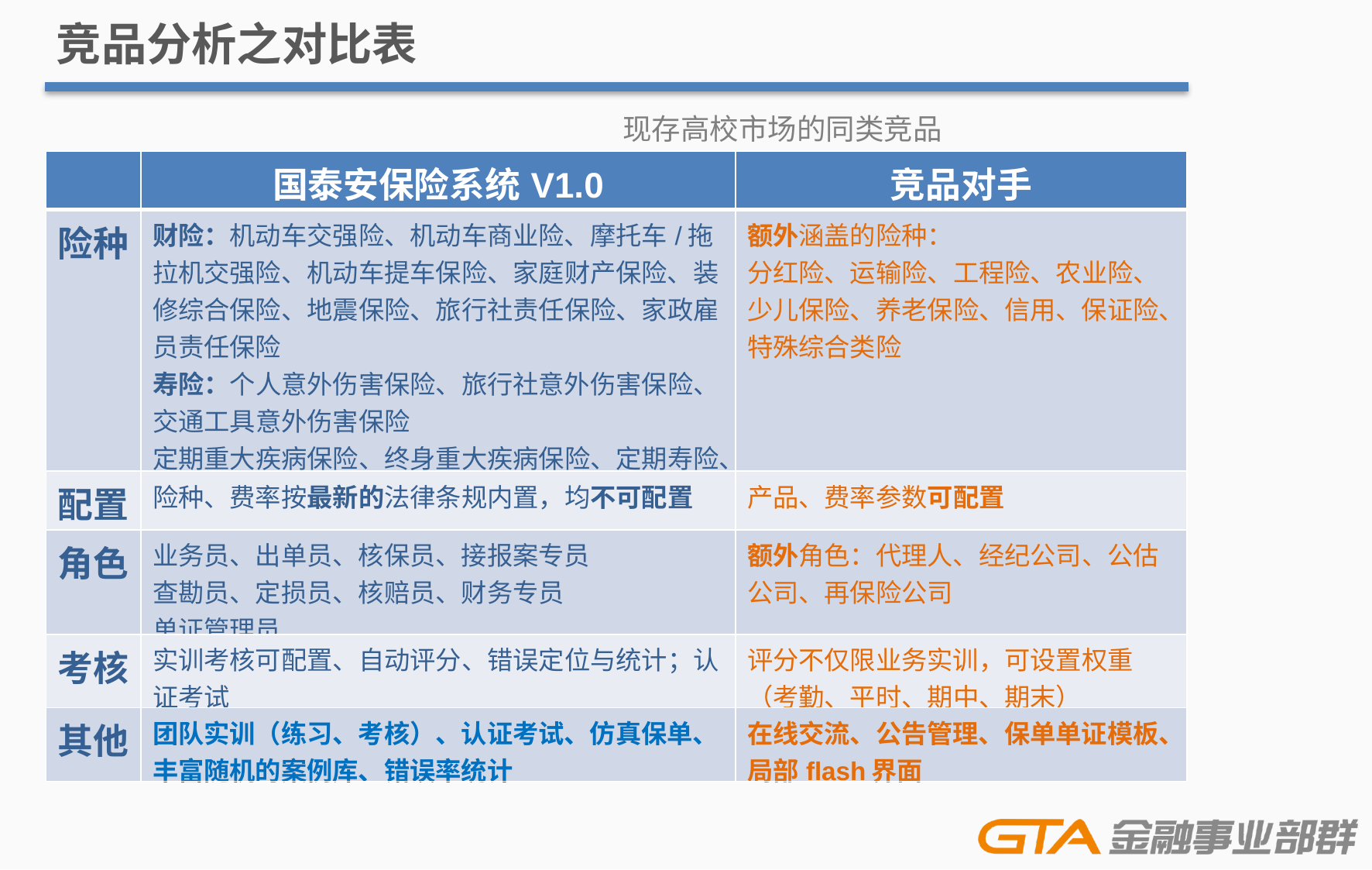

竞品分析之对比表
                                                                                     现存高校市场的同类竞品
|  | 国泰安保险系统V1.0 | 竞品对手 |
| --- | --- | --- |
| 险种 | 财险：机动车交强险、机动车商业险、摩托车/拖拉机交强险、机动车提车保险、家庭财产保险、装修综合保险、地震保险、旅行社责任保险、家政雇员责任保险 寿险：个人意外伤害保险、旅行社意外伤害保险、交通工具意外伤害保险 定期重大疾病保险、终身重大疾病保险、定期寿险、终身寿险 | 额外涵盖的险种： 分红险、运输险、工程险、农业险、少儿保险、养老保险、信用、保证险、特殊综合类险 |
| 配置 | 险种、费率按最新的法律条规内置，均不可配置 | 产品、费率参数可配置 |
| 角色 | 业务员、出单员、核保员、接报案专员 查勘员、定损员、核赔员、财务专员 单证管理员 | 额外角色：代理人、经纪公司、公估公司、再保险公司 |
| 考核 | 实训考核可配置、自动评分、错误定位与统计；认证考试 | 评分不仅限业务实训，可设置权重（考勤、平时、期中、期末） |
| 其他 | 团队实训（练习、考核）、认证考试、仿真保单、丰富随机的案例库、错误率统计 | 在线交流、公告管理、保单单证模板、局部flash界面 |